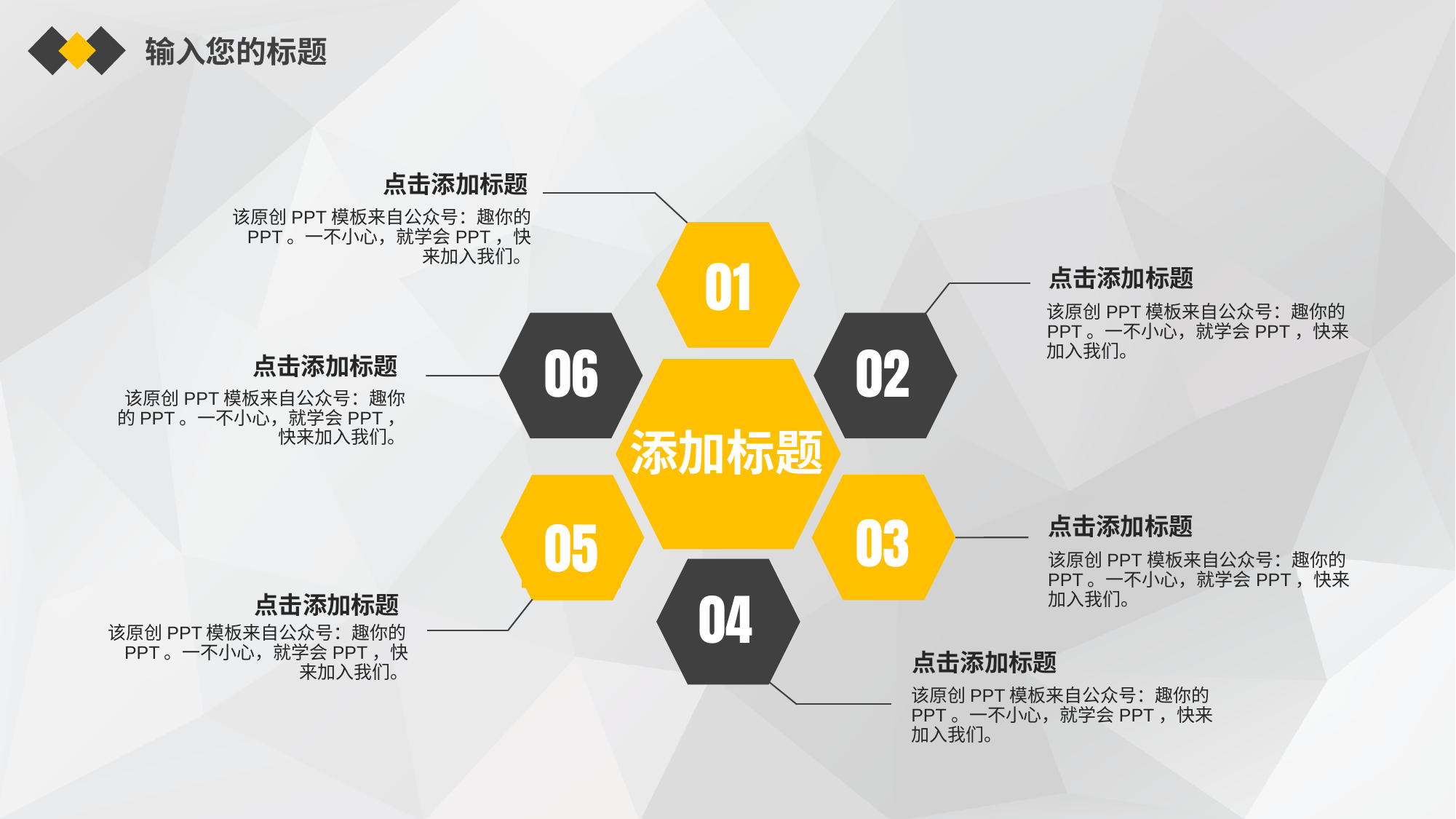

输入您的标题

点击添加标题

该原创PPT模板来自公众号：趣你的PPT。一不小心，就学会PPT，快来加入我们。

01
点击添加标题

该原创PPT模板来自公众号：趣你的PPT。一不小心，就学会PPT，快来加入我们。

06
02
点击添加标题

该原创PPT模板来自公众号：趣你的PPT。一不小心，就学会PPT，快来加入我们。
添加标题

03
05
点击添加标题

该原创PPT模板来自公众号：趣你的PPT。一不小心，就学会PPT，快来加入我们。

04
点击添加标题

该原创PPT模板来自公众号：趣你的PPT。一不小心，就学会PPT，快来加入我们。

点击添加标题
该原创PPT模板来自公众号：趣你的PPT。一不小心，就学会PPT，快来加入我们。